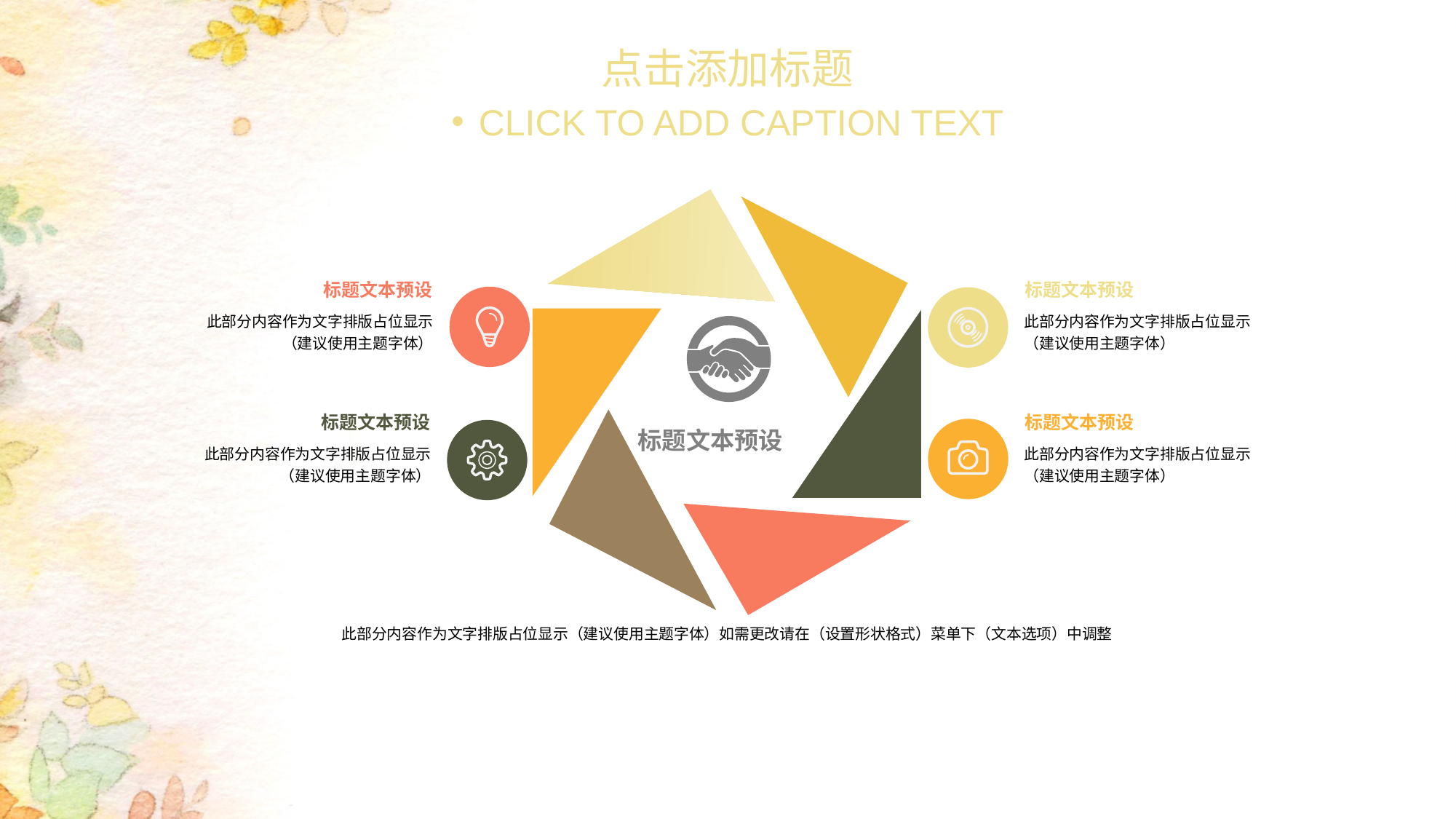

点击添加标题
CLICK TO ADD CAPTION TEXT

标题文本预设
标题文本预设
此部分内容作为文字排版占位显示
（建议使用主题字体）
标题文本预设
此部分内容作为文字排版占位显示
（建议使用主题字体）

标题文本预设
此部分内容作为文字排版占位显示
（建议使用主题字体）
标题文本预设
此部分内容作为文字排版占位显示
（建议使用主题字体）

此部分内容作为文字排版占位显示（建议使用主题字体）如需更改请在（设置形状格式）菜单下（文本选项）中调整